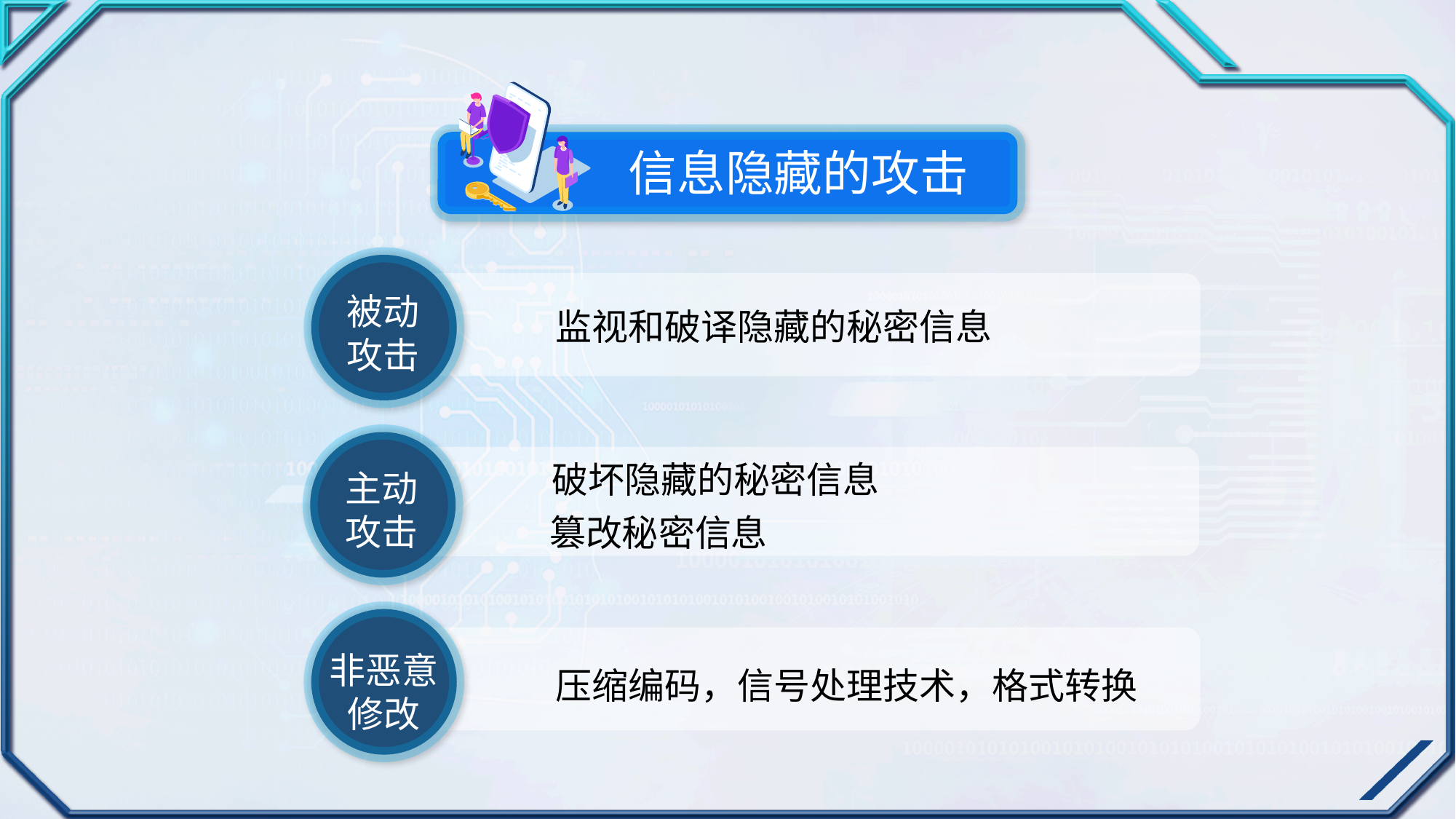

信息隐藏的攻击

被动攻击

监视和破译隐藏的秘密信息

主动攻击

破坏隐藏的秘密信息
篡改秘密信息

非恶意修改

压缩编码，信号处理技术，格式转换